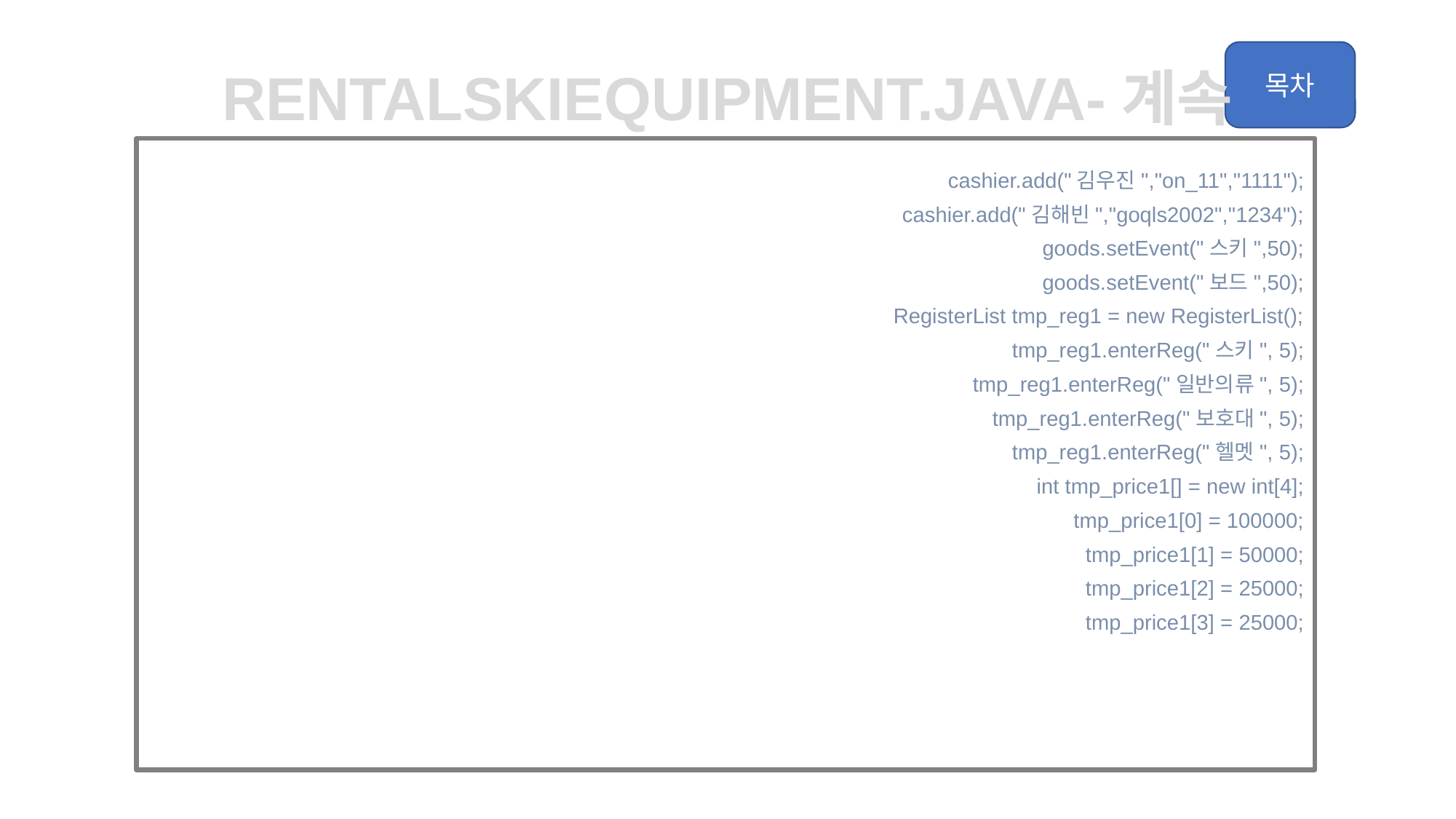

rentalskiequipment.java-계속

		cashier.add("김우진","on_11","1111");
		cashier.add("김해빈","goqls2002","1234");
		goods.setEvent("스키",50);
		goods.setEvent("보드",50);
		RegisterList tmp_reg1 = new RegisterList();
		tmp_reg1.enterReg("스키", 5);
		tmp_reg1.enterReg("일반의류", 5);
		tmp_reg1.enterReg("보호대", 5);
		tmp_reg1.enterReg("헬멧", 5);
		int tmp_price1[] = new int[4];
		tmp_price1[0] = 100000;
		tmp_price1[1] = 50000;
		tmp_price1[2] = 25000;
		tmp_price1[3] = 25000;